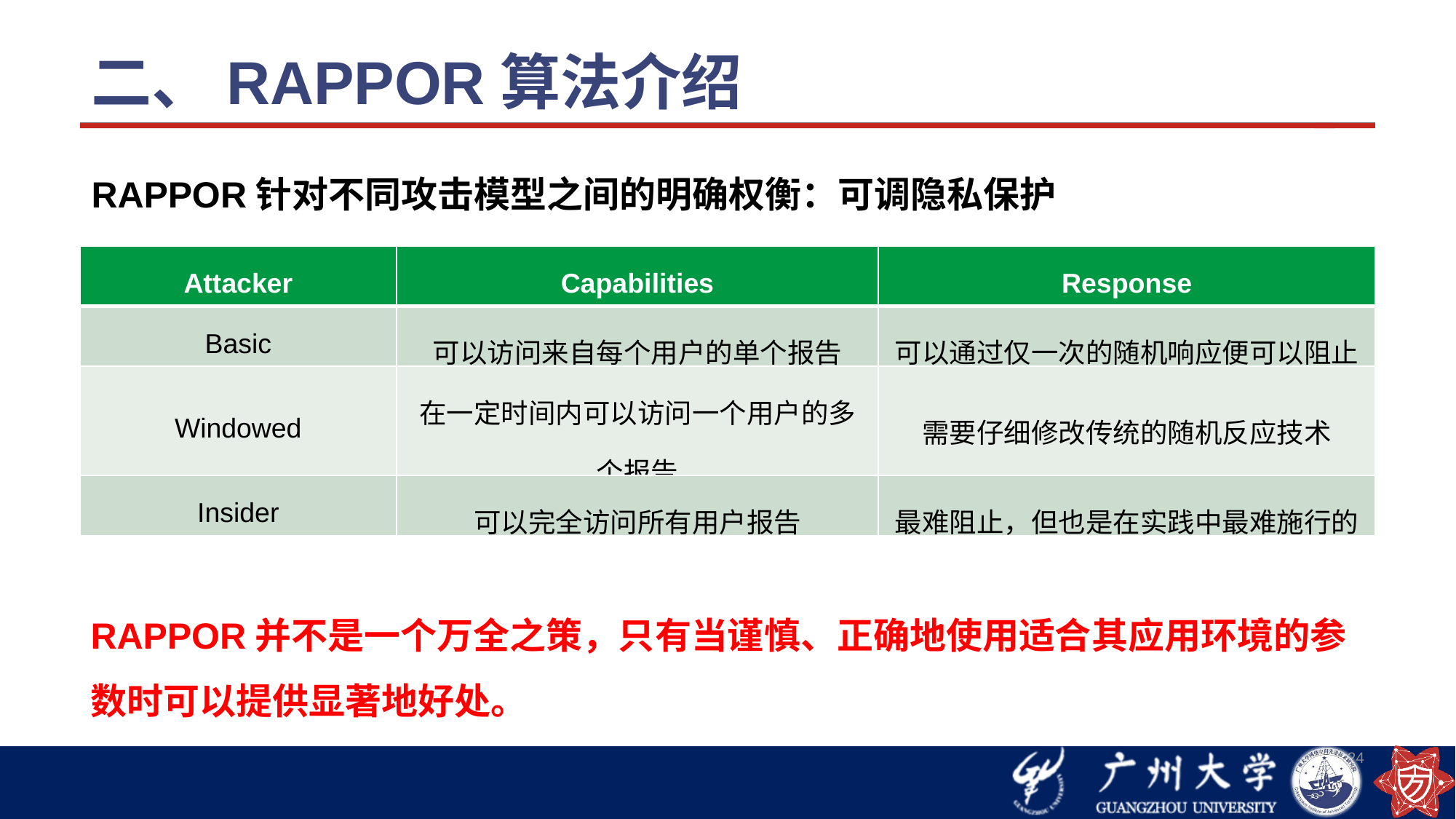

# 二、RAPPOR算法介绍
RAPPOR针对不同攻击模型之间的明确权衡：可调隐私保护
| Attacker | Capabilities | Response |
| --- | --- | --- |
| Basic | 可以访问来自每个用户的单个报告 | 可以通过仅一次的随机响应便可以阻止 |
| Windowed | 在一定时间内可以访问一个用户的多个报告 | 需要仔细修改传统的随机反应技术 |
| Insider | 可以完全访问所有用户报告 | 最难阻止，但也是在实践中最难施行的 |
RAPPOR并不是一个万全之策，只有当谨慎、正确地使用适合其应用环境的参数时可以提供显著地好处。
24